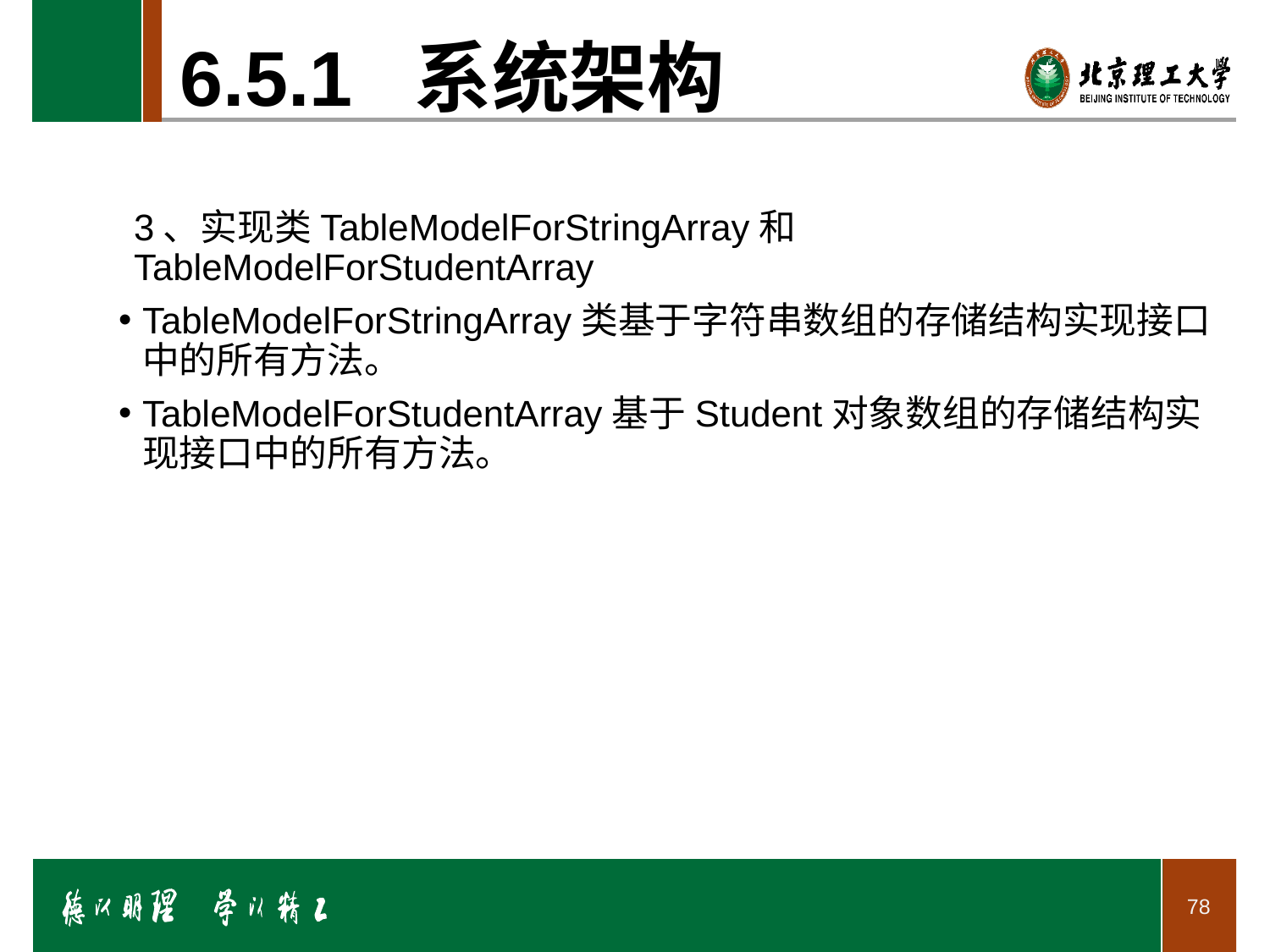

# 6.5.1  系统架构
3、实现类TableModelForStringArray和TableModelForStudentArray
TableModelForStringArray类基于字符串数组的存储结构实现接口中的所有方法。
TableModelForStudentArray基于Student对象数组的存储结构实现接口中的所有方法。